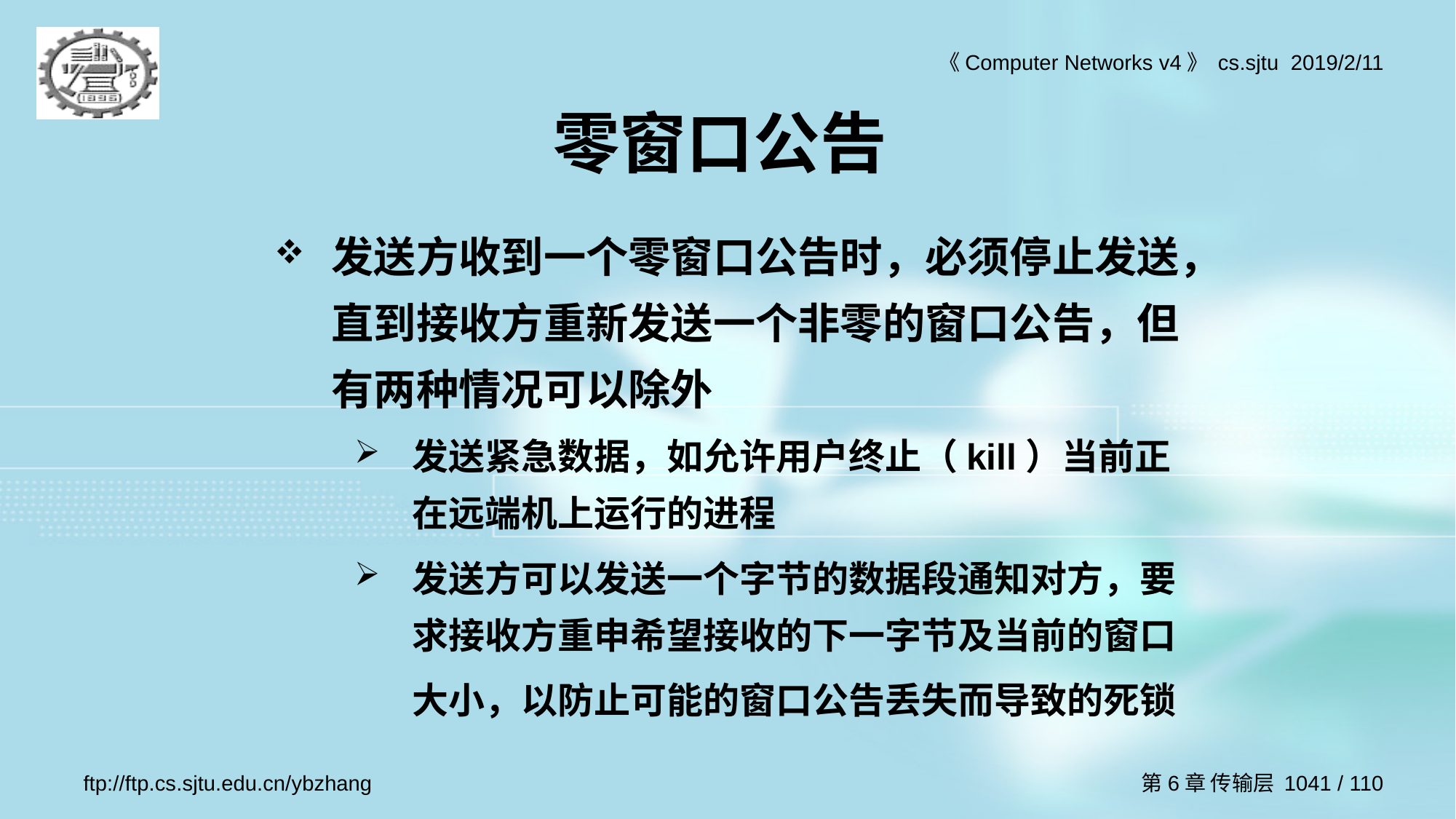

# 零窗口公告
发送方收到一个零窗口公告时，必须停止发送，直到接收方重新发送一个非零的窗口公告，但有两种情况可以除外
发送紧急数据，如允许用户终止（kill）当前正在远端机上运行的进程
发送方可以发送一个字节的数据段通知对方，要求接收方重申希望接收的下一字节及当前的窗口大小，以防止可能的窗口公告丢失而导致的死锁